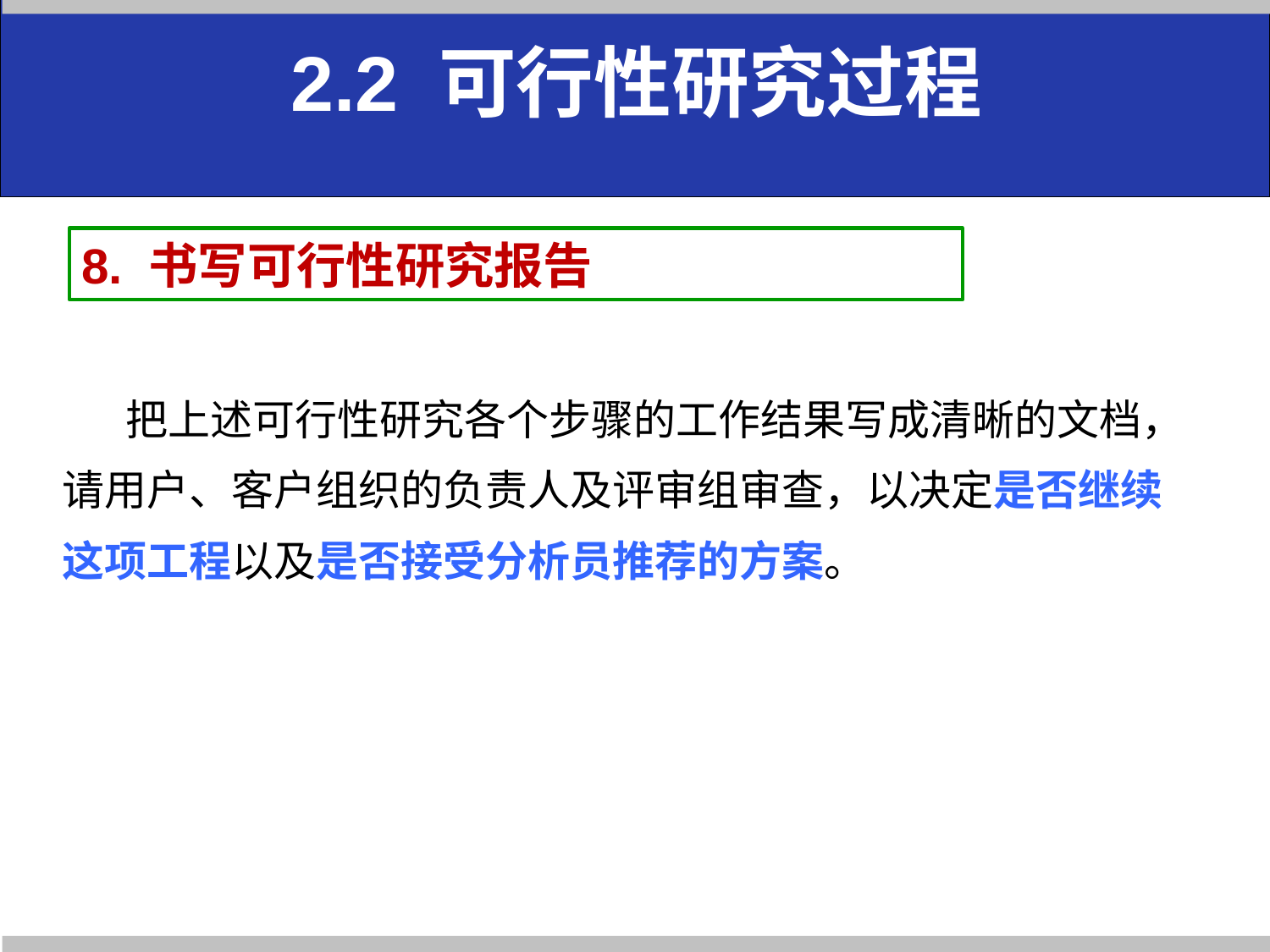

# 2.2 可行性研究过程
8. 书写可行性研究报告
把上述可行性研究各个步骤的工作结果写成清晰的文档，请用户、客户组织的负责人及评审组审查，以决定是否继续这项工程以及是否接受分析员推荐的方案。